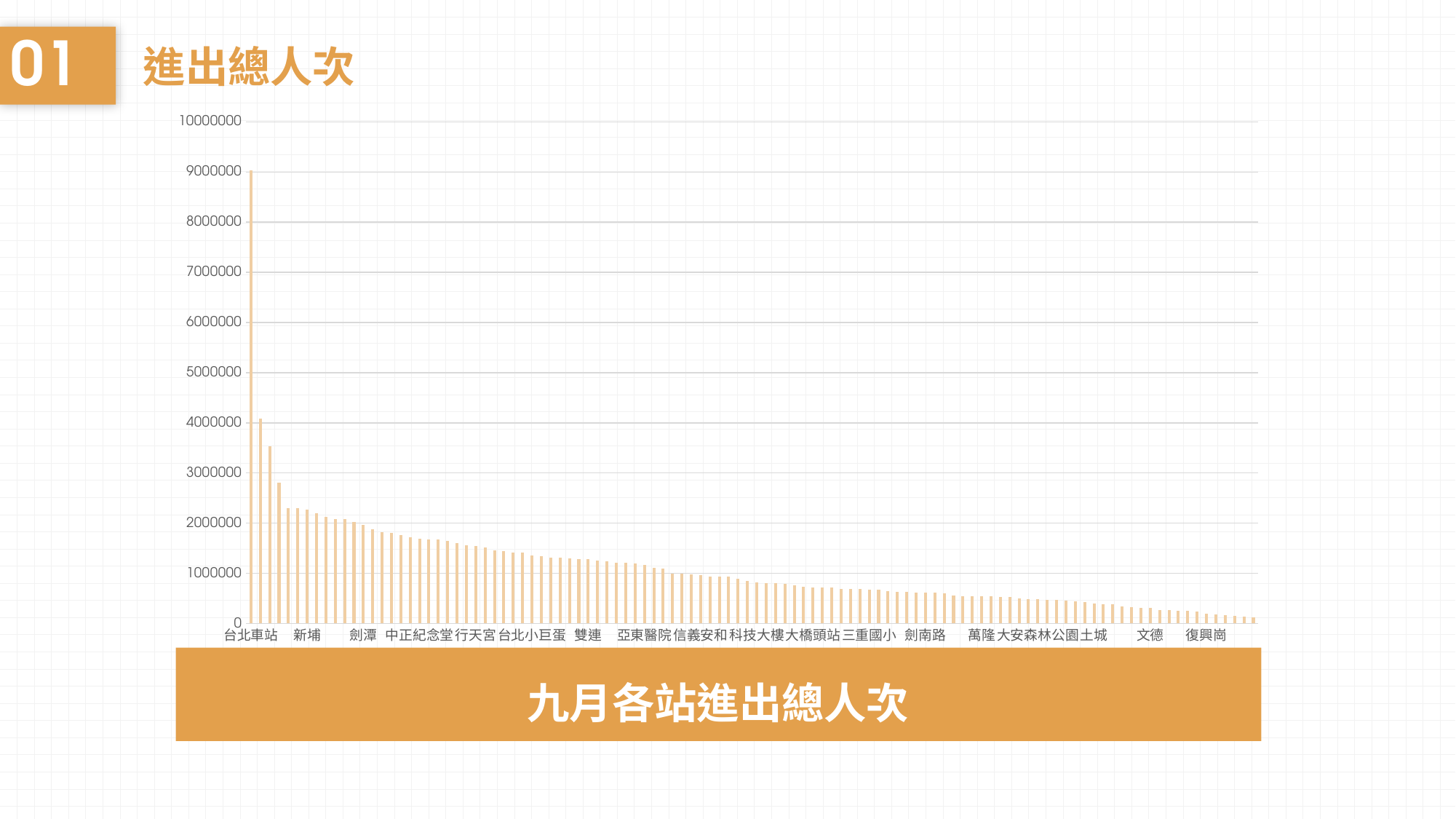

01
進出總人次

### Chart

| Category | 進出站總人次 |
|---|---|
| 台北車站 | 9033869.0 |
| 西門 | 4077323.0000000005 |
| 市政府 | 3525366.0 |
| 忠孝復興 | 2805317.999999998 |
| 中山 | 2300921.0 |
| 板橋 | 2299450.0 |
| 新埔 | 2271149.0 |
| 忠孝敦化 | 2193965.0 |
| 淡水 | 2120233.0000000005 |
| 南京復興 | 2087273.0000000002 |
| 頂溪 | 2079890.0 |
| 松江南京 | 2027291.0000000005 |
| 劍潭 | 1961210.0000000002 |
| 忠孝新生 | 1876878.0 |
| 台北101/世貿 | 1815368.0 |
| 古亭 | 1809288.0 |
| 公館 | 1769359.0 |
| 石牌 | 1713176.0 |
| 中正紀念堂 | 1693235.0 |
| 府中 | 1679565.0 |
| 南港展覽館 | 1674413.0000000002 |
| 龍山寺 | 1643761.0 |
| 士林 | 1595559.0 |
| 圓山 | 1564386.0 |
| 行天宮 | 1539641.0 |
| 永安市場 | 1517282.0 |
| 江子翠 | 1462681.0 |
| 東門 | 1436877.0 |
| 景安 | 1416946.0 |
| 大安 | 1409340.0 |
| 台北小巨蛋 | 1353073.0 |
| 民權西路 | 1346650.0000000002 |
| 芝山 | 1317892.0 |
| 松山 | 1315983.0 |
| 台大醫院 | 1295261.0 |
| 南京三民 | 1287711.0 |
| 雙連 | 1283100.0 |
| 國父紀念館 | 1254478.0 |
| 善導寺 | 1240414.0 |
| 海山 | 1215107.0 |
| 南勢角 | 1209190.0 |
| 大坪林 | 1199949.0 |
| 亞東醫院 | 1164245.0000000002 |
| 永春 | 1116031.0 |
| 台電大樓 | 1095037.0 |
| 南港 | 999445.0 |
| 北投 | 993184.0 |
| 中山國小 | 985065.0 |
| 信義安和 | 957490.0 |
| 後山埤 | 939409.0 |
| 七張 | 938956.0 |
| 景美 | 929962.0 |
| 西湖 | 888232.0 |
| 中山國中 | 849417.0 |
| 科技大樓 | 816179.0 |
| 港墘 | 808651.0 |
| 萬芳醫院 | 800612.0 |
| 昆陽 | 790516.0 |
| 永寧 | 756217.0 |
| 蘆洲 | 730834.0 |
| 大橋頭站 | 720192.0 |
| 三民高中 | 717396.0 |
| 明德 | 716487.0 |
| 徐匯中學 | 688351.0 |
| 三和國中 | 687217.0 |
| 關渡 | 681526.0 |
| 三重國小 | 677336.0 |
| 新店 | 673399.0 |
| 六張犁 | 642280.0 |
| 新莊 | 632716.0 |
| 新店區公所 | 629815.0 |
| 象山 | 620017.0 |
| 劍南路 | 617817.0 |
| 輔大 | 612363.0 |
| 北門 | 607018.0 |
| 菜寮 | 551493.0 |
| 台北橋 | 545338.0 |
| 竹圍 | 544042.0 |
| 萬隆 | 542285.0 |
| 迴龍 | 539837.0 |
| 大直 | 534607.0 |
| 小南門 | 521851.0 |
| 丹鳳 | 502749.0 |
| 奇岩 | 489736.0 |
| 大安森林公園 | 486681.0 |
| 東湖 | 465742.0 |
| 內湖 | 465463.0 |
| 葫洲 | 453078.0 |
| 頂埔 | 444674.0 |
| 唭哩岸 | 421313.0 |
| 土城 | 402776.0 |
| 紅樹林 | 387751.0 |
| 動物園 | 385952.0 |
| 三重 | 337154.0 |
| 松山機場 | 329252.0 |
| 新北投 | 318414.0 |
| 文德 | 315794.0 |
| 頭前庄 | 268842.0 |
| 南港軟體園區 | 265240.0 |
| 先嗇宮 | 249413.0 |
| 木柵 | 247089.0 |
| 麟光 | 236128.0 |
| 復興崗 | 195745.0 |
| 大湖公園 | 187214.0 |
| 辛亥 | 170471.0 |
| 忠義 | 154521.0 |
| 小碧潭 | 134375.0 |
| 萬芳社區 | 128325.0 |
九月各站進出總人次